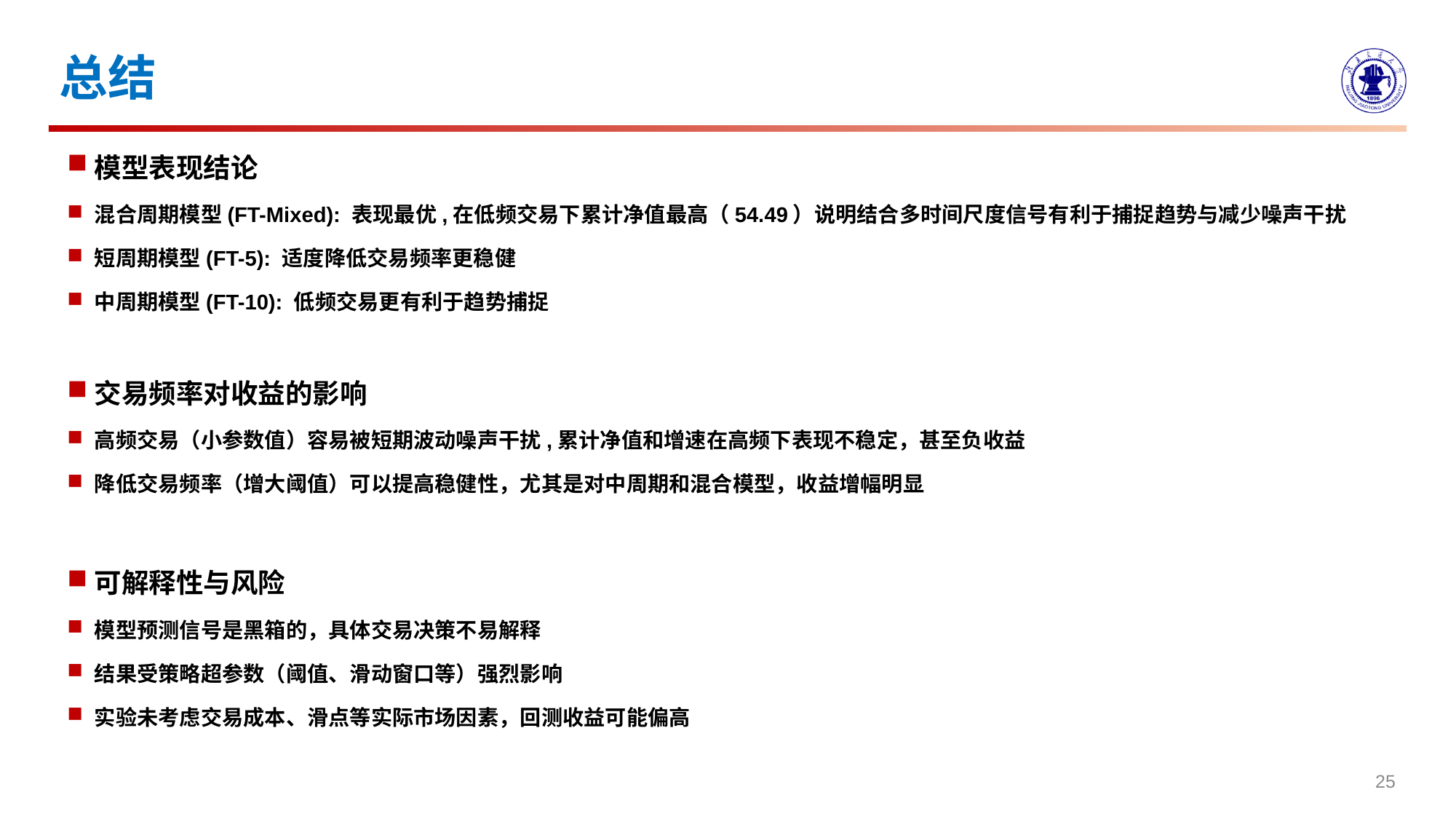

# 总结
模型表现结论
混合周期模型(FT-Mixed): 表现最优,在低频交易下累计净值最高（54.49）说明结合多时间尺度信号有利于捕捉趋势与减少噪声干扰
短周期模型(FT-5): 适度降低交易频率更稳健
中周期模型(FT-10): 低频交易更有利于趋势捕捉

交易频率对收益的影响
高频交易（小参数值）容易被短期波动噪声干扰,累计净值和增速在高频下表现不稳定，甚至负收益
降低交易频率（增大阈值）可以提高稳健性，尤其是对中周期和混合模型，收益增幅明显

可解释性与风险
模型预测信号是黑箱的，具体交易决策不易解释
结果受策略超参数（阈值、滑动窗口等）强烈影响
实验未考虑交易成本、滑点等实际市场因素，回测收益可能偏高

25